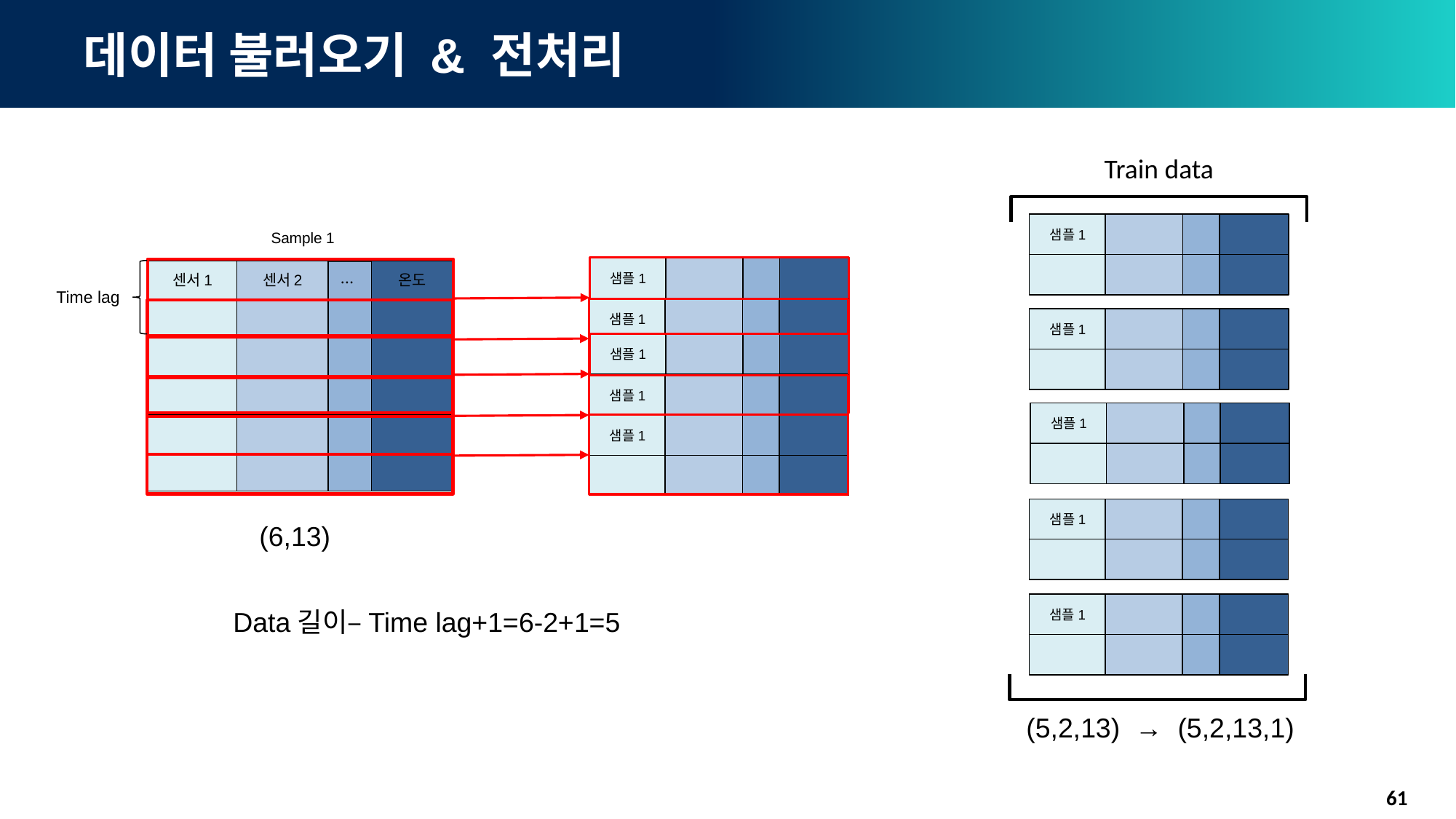

# 데이터 불러오기 & 전처리

Train data
샘플1

샘플1

샘플1

샘플1

샘플1

(5,2,13)  →  (5,2,13,1)
Sample 1

샘플1

센서1
센서2

온도

Time lag

샘플1

샘플1

샘플1

샘플1

(6,13)
Data길이–Time lag+1=6-2+1=5
61